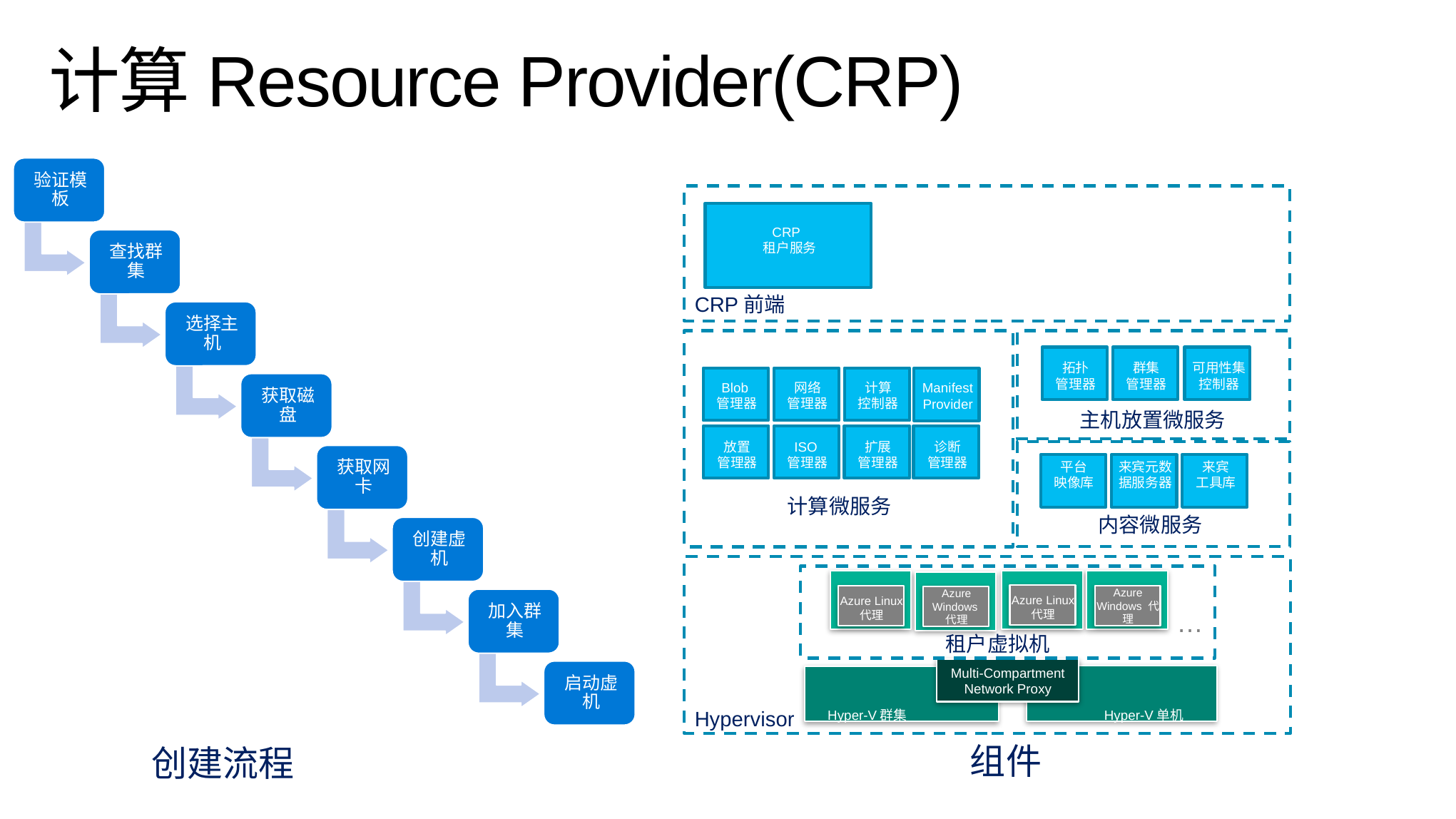

# 计算Resource Provider(CRP)
验证模板
查找群集
选择主机
获取磁盘
获取网卡
创建虚机
加入群集
启动虚机

CRP
 租户服务
CRP前端

拓扑
管理器
群集
管理器
可用性集
控制器

网络
管理器
计算
控制器
Blob
管理器
Manifest
Provider
主机放置微服务

放置
管理器
ISO
管理器
扩展
管理器
诊断
管理器

平台
映像库
来宾元数据服务器
来宾
工具库

计算微服务
内容微服务

Azure Windows 代理
Azure Windows
代理

Azure Linux 代理
Azure Linux 代理
…
租户虚拟机
Multi-Compartment Network Proxy

Hypervisor
Hyper-V群集
Hyper-V单机
组件
创建流程